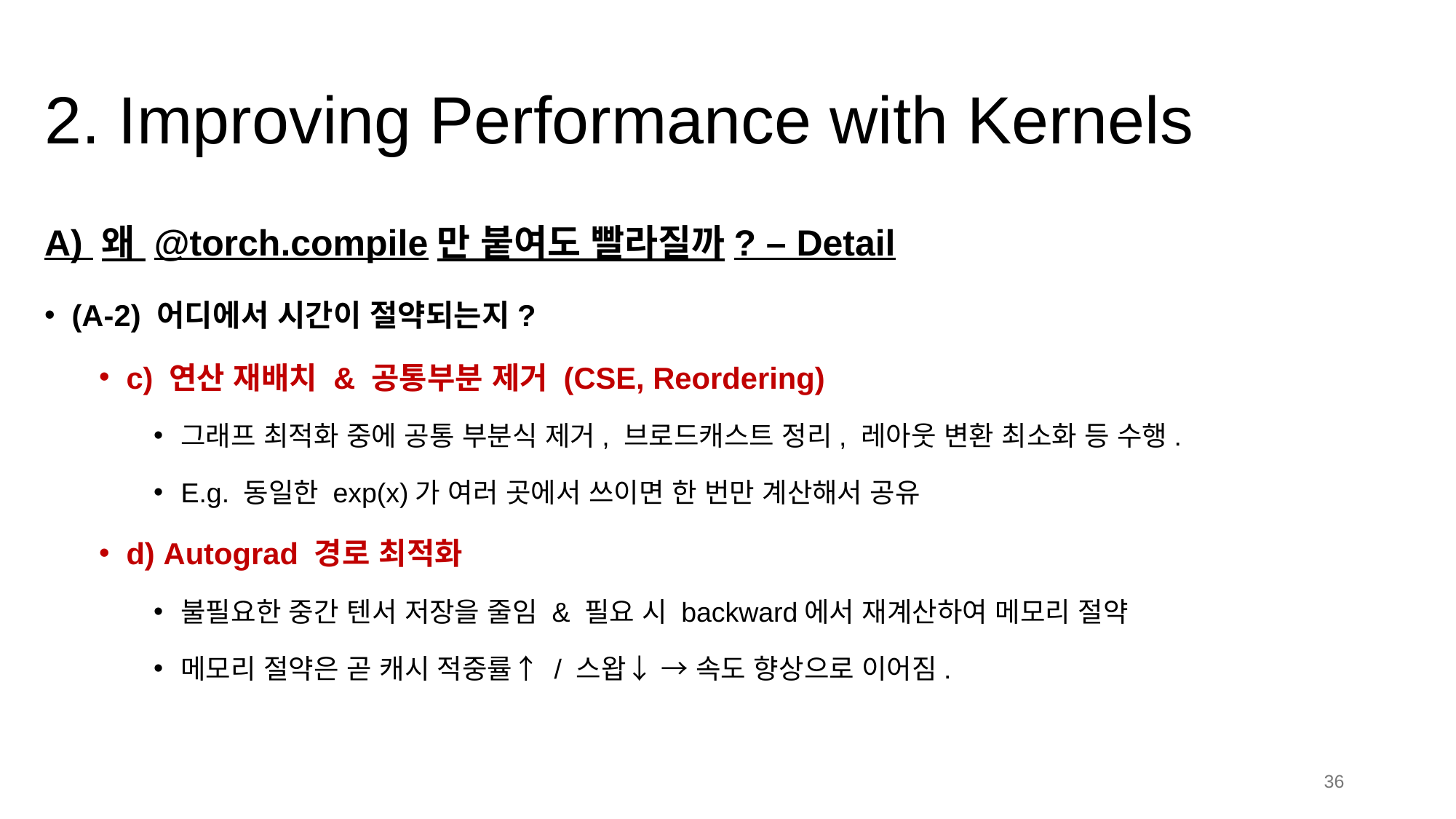

# 2. Improving Performance with Kernels
A) 왜 @torch.compile만 붙여도 빨라질까? – Detail
(A-2) 어디에서 시간이 절약되는지?
c) 연산 재배치 & 공통부분 제거 (CSE, Reordering)
그래프 최적화 중에 공통 부분식 제거, 브로드캐스트 정리, 레아웃 변환 최소화 등 수행.
E.g. 동일한 exp(x)가 여러 곳에서 쓰이면 한 번만 계산해서 공유
d) Autograd 경로 최적화
불필요한 중간 텐서 저장을 줄임 & 필요 시 backward에서 재계산하여 메모리 절약
메모리 절약은 곧 캐시 적중률↑ / 스왑↓ → 속도 향상으로 이어짐.
36